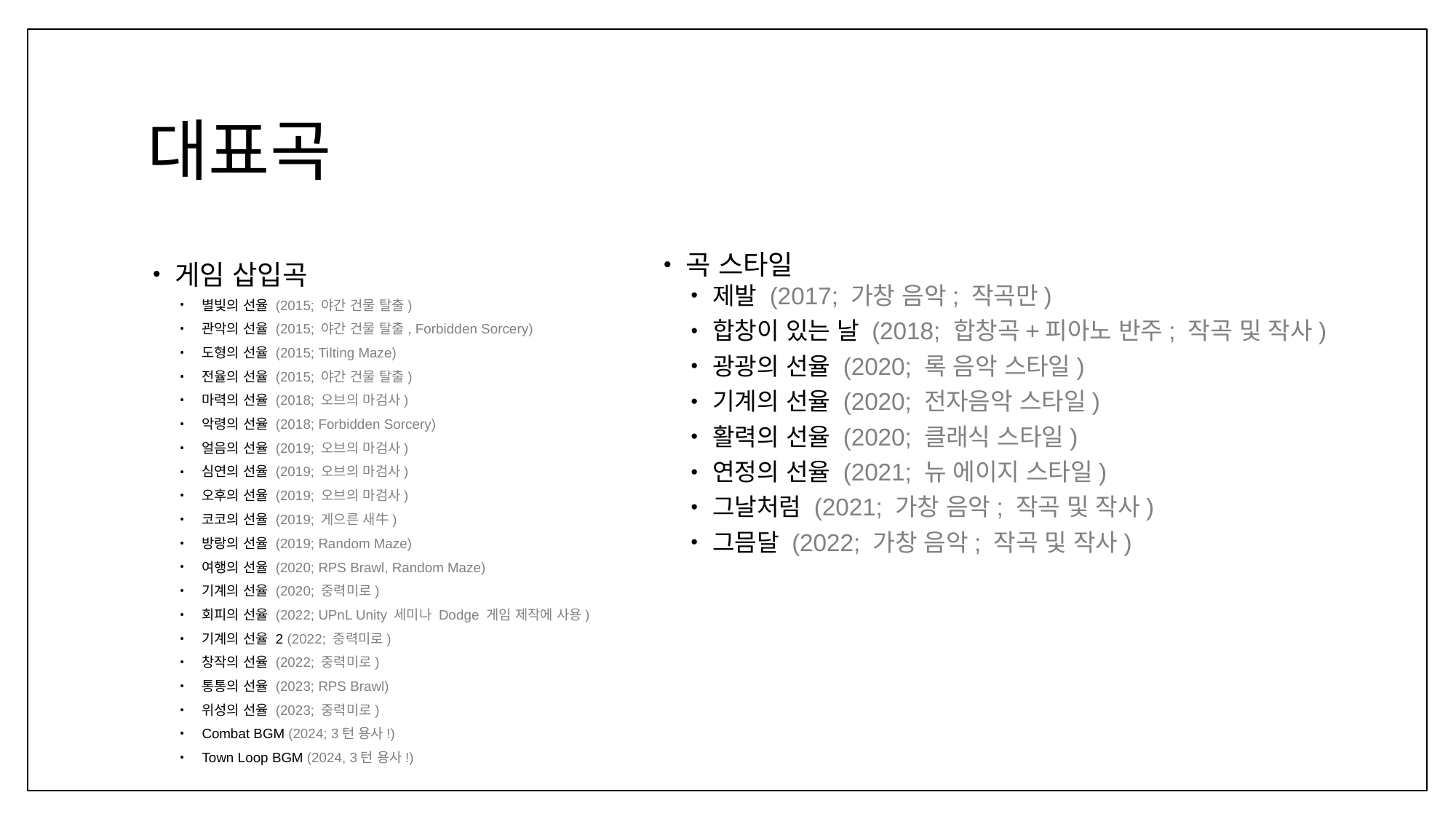

# 대표곡
게임 삽입곡
별빛의 선율 (2015; 야간 건물 탈출)
관악의 선율 (2015; 야간 건물 탈출, Forbidden Sorcery)
도형의 선율 (2015; Tilting Maze)
전율의 선율 (2015; 야간 건물 탈출)
마력의 선율 (2018; 오브의 마검사)
악령의 선율 (2018; Forbidden Sorcery)
얼음의 선율 (2019; 오브의 마검사)
심연의 선율 (2019; 오브의 마검사)
오후의 선율 (2019; 오브의 마검사)
코코의 선율 (2019; 게으른 새牛)
방랑의 선율 (2019; Random Maze)
여행의 선율 (2020; RPS Brawl, Random Maze)
기계의 선율 (2020; 중력미로)
회피의 선율 (2022; UPnL Unity 세미나 Dodge 게임 제작에 사용)
기계의 선율 2 (2022; 중력미로)
창작의 선율 (2022; 중력미로)
통통의 선율 (2023; RPS Brawl)
위성의 선율 (2023; 중력미로)
Combat BGM (2024; 3턴 용사!)
Town Loop BGM (2024, 3턴 용사!)

곡 스타일
제발 (2017; 가창 음악; 작곡만)
합창이 있는 날 (2018; 합창곡+피아노 반주; 작곡 및 작사)
광광의 선율 (2020; 록 음악 스타일)
기계의 선율 (2020; 전자음악 스타일)
활력의 선율 (2020; 클래식 스타일)
연정의 선율 (2021; 뉴 에이지 스타일)
그날처럼 (2021; 가창 음악; 작곡 및 작사)
그믐달 (2022; 가창 음악; 작곡 및 작사)